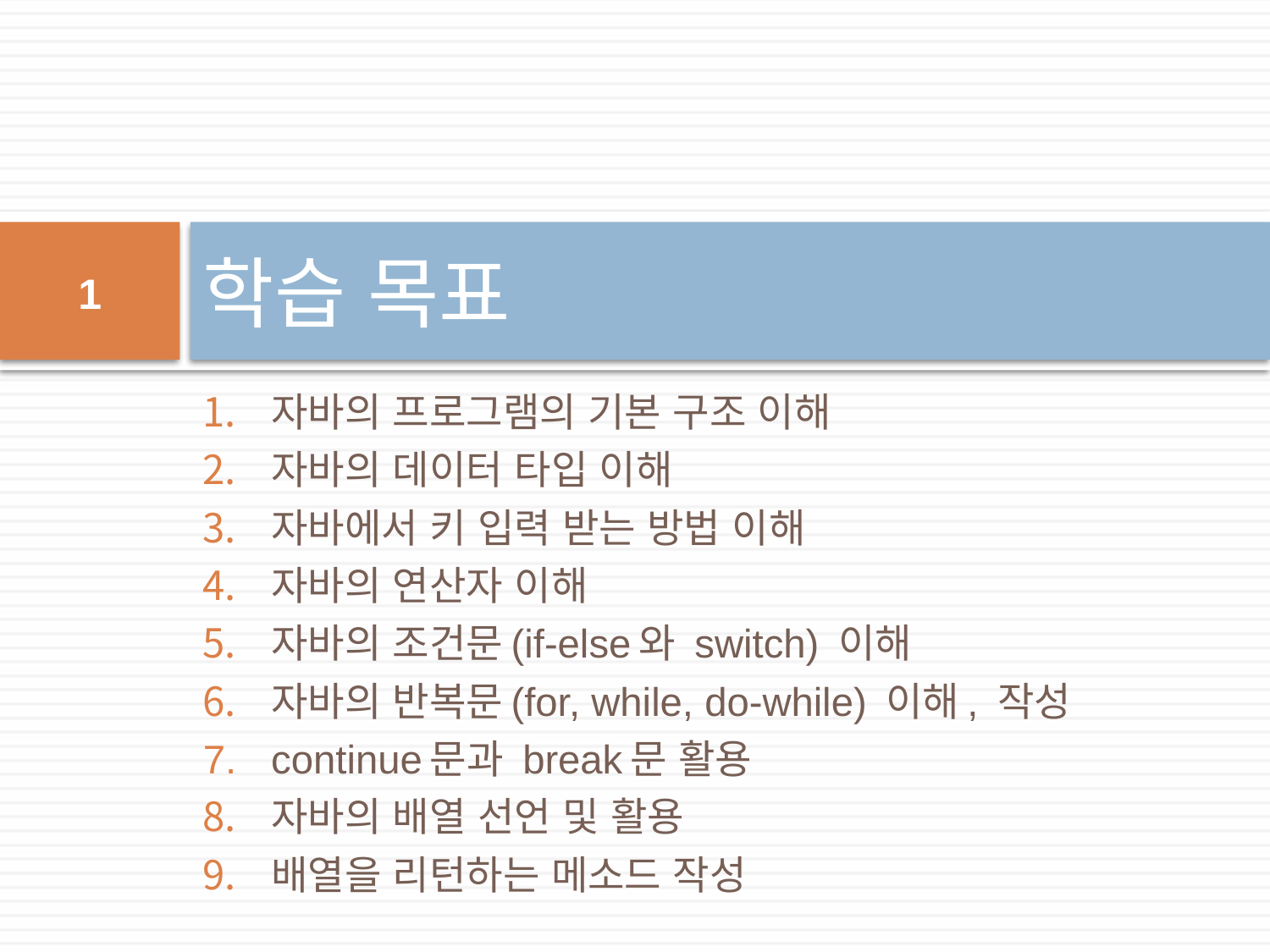

# 학습 목표
1
자바의 프로그램의 기본 구조 이해
자바의 데이터 타입 이해
자바에서 키 입력 받는 방법 이해
자바의 연산자 이해
자바의 조건문(if-else와 switch) 이해
자바의 반복문(for, while, do-while) 이해, 작성
continue문과 break문 활용
자바의 배열 선언 및 활용
배열을 리턴하는 메소드 작성